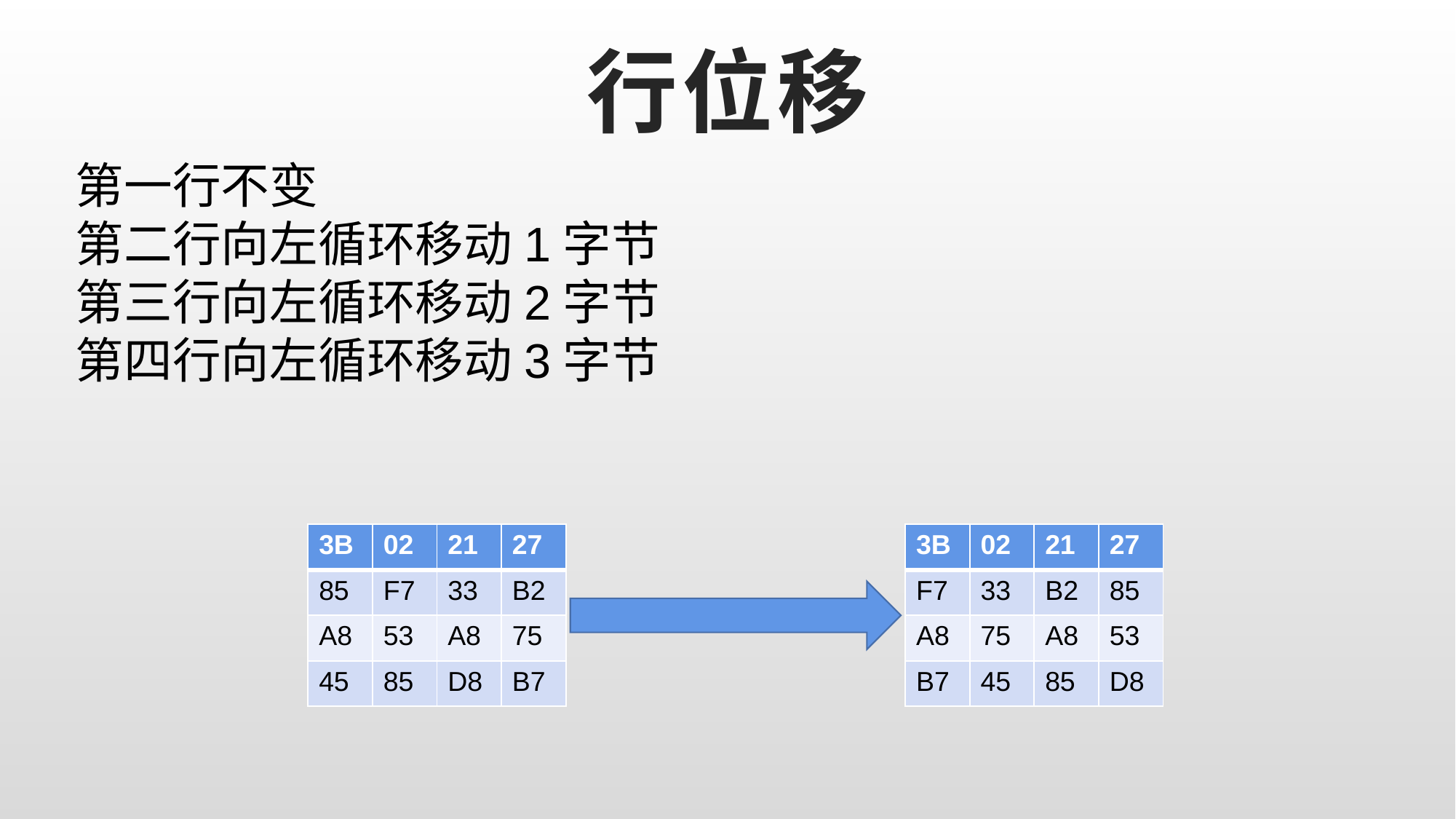

# 行位移
第一行不变
第二行向左循环移动1字节
第三行向左循环移动2字节
第四行向左循环移动3字节
| 3B | 02 | 21 | 27 |
| --- | --- | --- | --- |
| 85 | F7 | 33 | B2 |
| A8 | 53 | A8 | 75 |
| 45 | 85 | D8 | B7 |
| 3B | 02 | 21 | 27 |
| --- | --- | --- | --- |
| F7 | 33 | B2 | 85 |
| A8 | 75 | A8 | 53 |
| B7 | 45 | 85 | D8 |